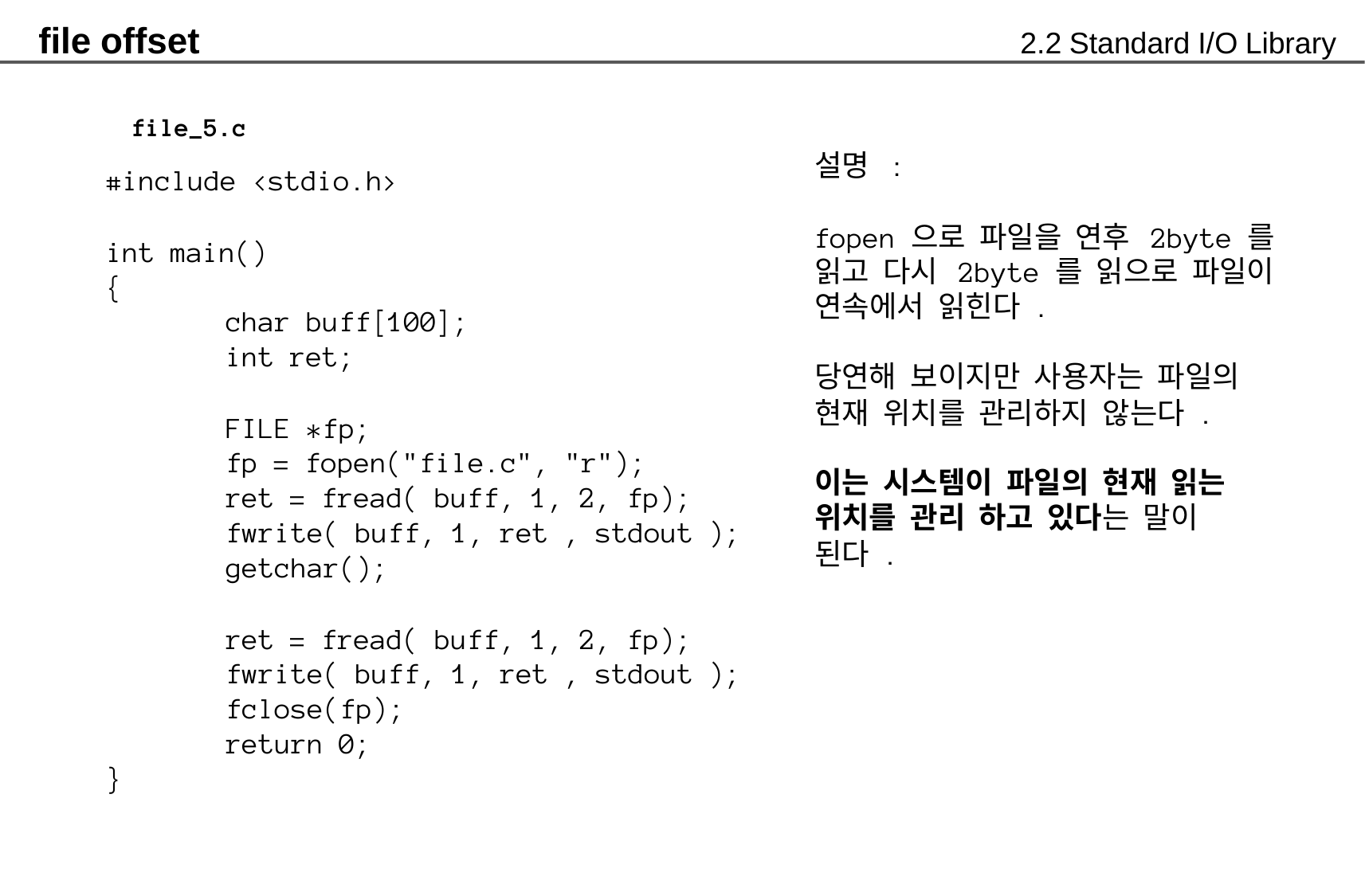

file offset

		file_5.c

	#include  <stdio.h>

	int  main()
	{
			char  buff[100];
			int  ret;

			FILE  *fp;
			fp  =  fopen("file.c",  "r");
			ret  =  fread(  buff,  1,  2,  fp);
			fwrite(  buff,  1,  ret  ,  stdout  );
			getchar();

			ret  =  fread(  buff,  1,  2,  fp);
			fwrite(  buff,  1,  ret  ,  stdout  );
			fclose(fp);
			return  0;
	}
	2.2 Standard I/O Library

설명  :

fopen 으로  파일을  연후  2byte 를
읽고  다시  2byte 를  읽으로  파일이
연속에서  읽힌다 .

당연해  보이지만  사용자는  파일의
현재  위치를  관리하지  않는다 .

이는  시스템이  파일의  현재  읽는
위치를  관리  하고  있다는  말이
된다 .